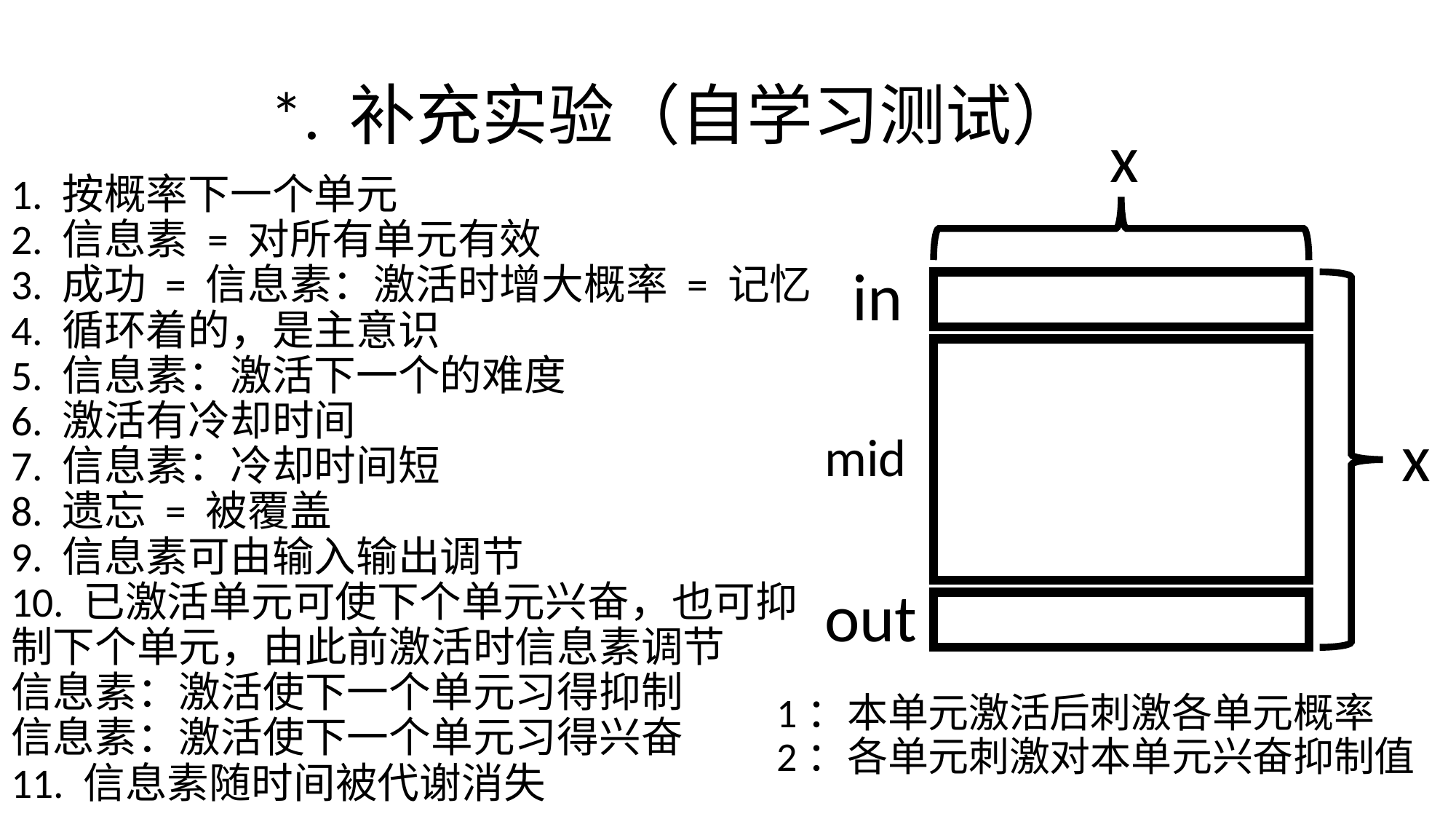

*. 补充实验（自学习测试）
x
1. 按概率下一个单元
2. 信息素 = 对所有单元有效
3. 成功 = 信息素：激活时增大概率 = 记忆
4. 循环着的，是主意识
5. 信息素：激活下一个的难度
6. 激活有冷却时间
7. 信息素：冷却时间短
8. 遗忘 = 被覆盖
9. 信息素可由输入输出调节
10. 已激活单元可使下个单元兴奋，也可抑制下个单元，由此前激活时信息素调节
信息素：激活使下一个单元习得抑制
信息素：激活使下一个单元习得兴奋
11. 信息素随时间被代谢消失
in

mid
x
out

1：本单元激活后刺激各单元概率
2：各单元刺激对本单元兴奋抑制值